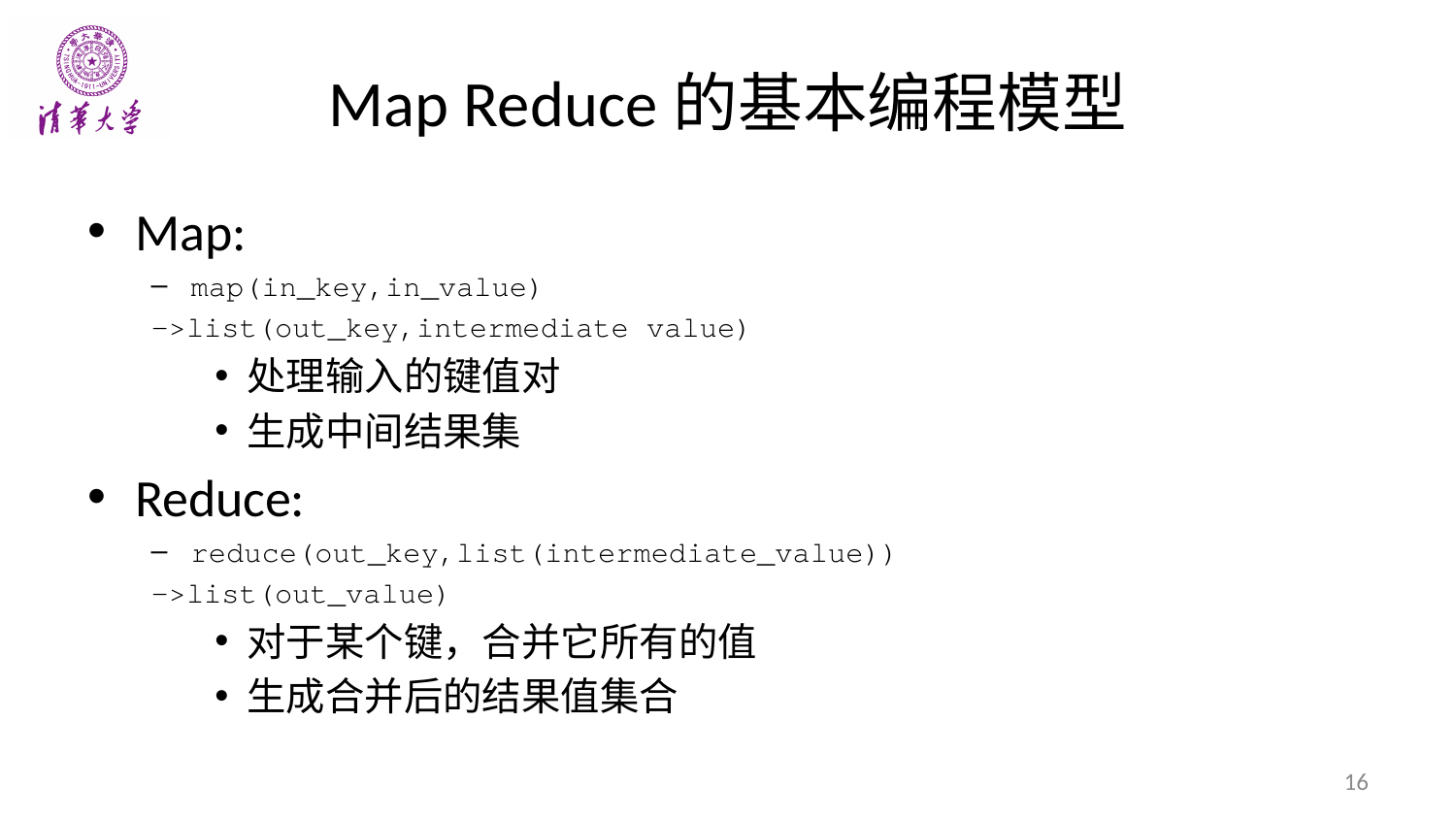

# Map Reduce的基本编程模型
Map:
map(in_key,in_value)
			->list(out_key,intermediate value)
处理输入的键值对
生成中间结果集
Reduce:
reduce(out_key,list(intermediate_value))
			->list(out_value)
对于某个键，合并它所有的值
生成合并后的结果值集合

16